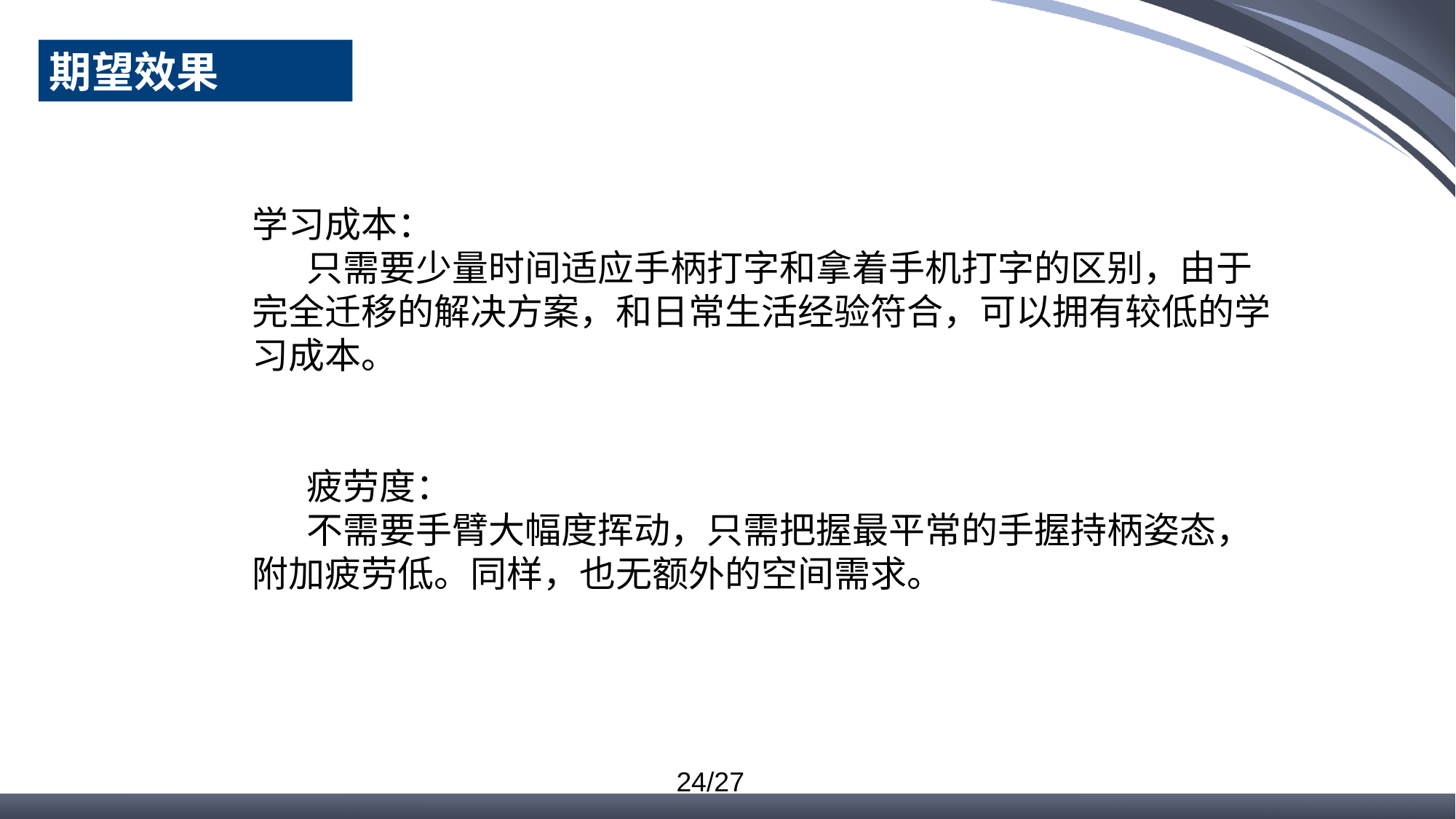

期望效果
学习成本：
只需要少量时间适应手柄打字和拿着手机打字的区别，由于完全迁移的解决方案，和日常生活经验符合，可以拥有较低的学习成本。

疲劳度：
不需要手臂大幅度挥动，只需把握最平常的手握持柄姿态，附加疲劳低。同样，也无额外的空间需求。

24/27